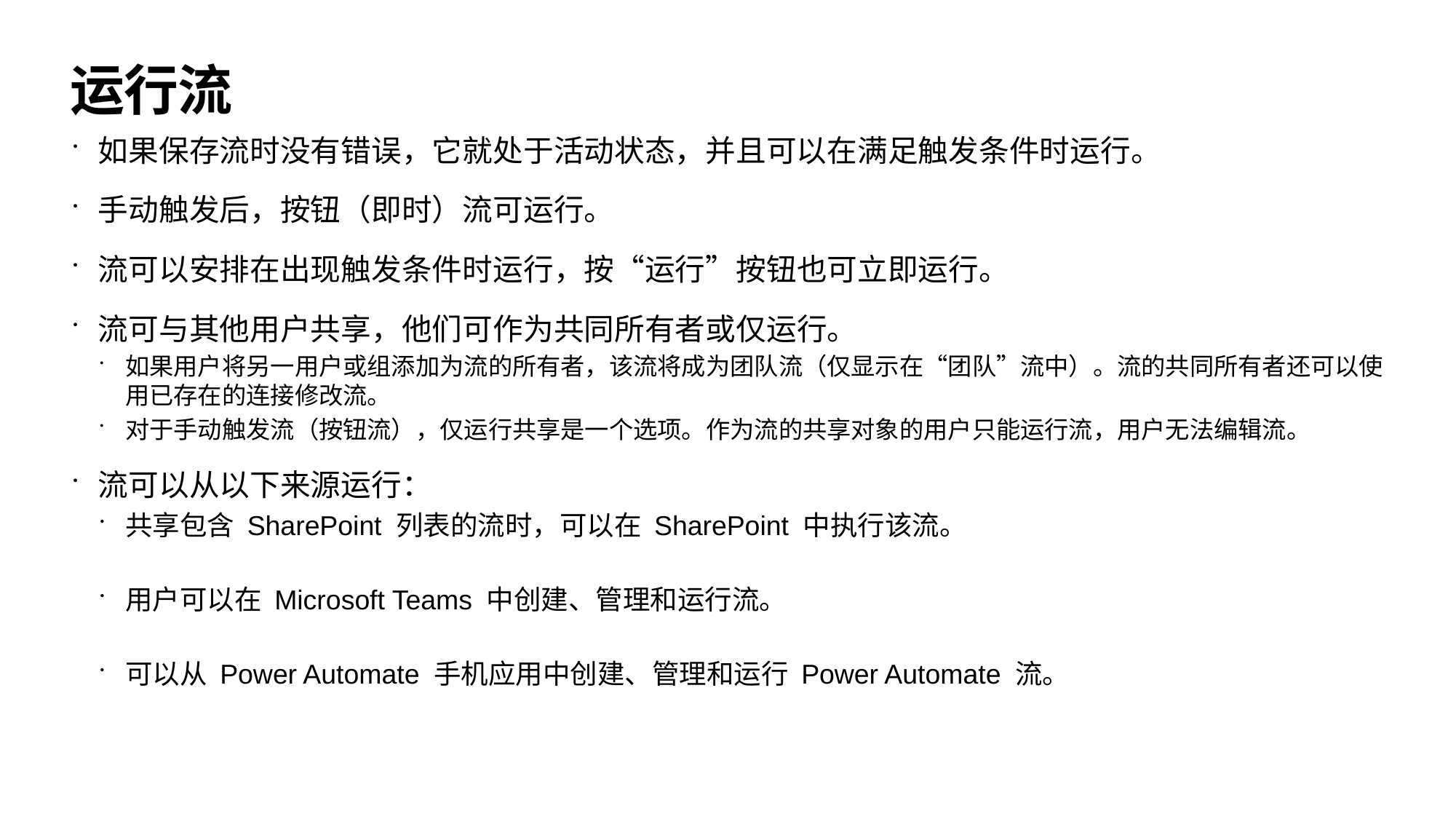

# 运行流
如果保存流时没有错误，它就处于活动状态，并且可以在满足触发条件时运行。

手动触发后，按钮（即时）流可运行。

流可以安排在出现触发条件时运行，按“运行”按钮也可立即运行。

流可与其他用户共享，他们可作为共同所有者或仅运行。
如果用户将另一用户或组添加为流的所有者，该流将成为团队流（仅显示在“团队”流中）。流的共同所有者还可以使用已存在的连接修改流。
对于手动触发流（按钮流），仅运行共享是一个选项。作为流的共享对象的用户只能运行流，用户无法编辑流。

流可以从以下来源运行：
共享包含 SharePoint 列表的流时，可以在 SharePoint 中执行该流。

用户可以在 Microsoft Teams 中创建、管理和运行流。

可以从 Power Automate 手机应用中创建、管理和运行 Power Automate 流。